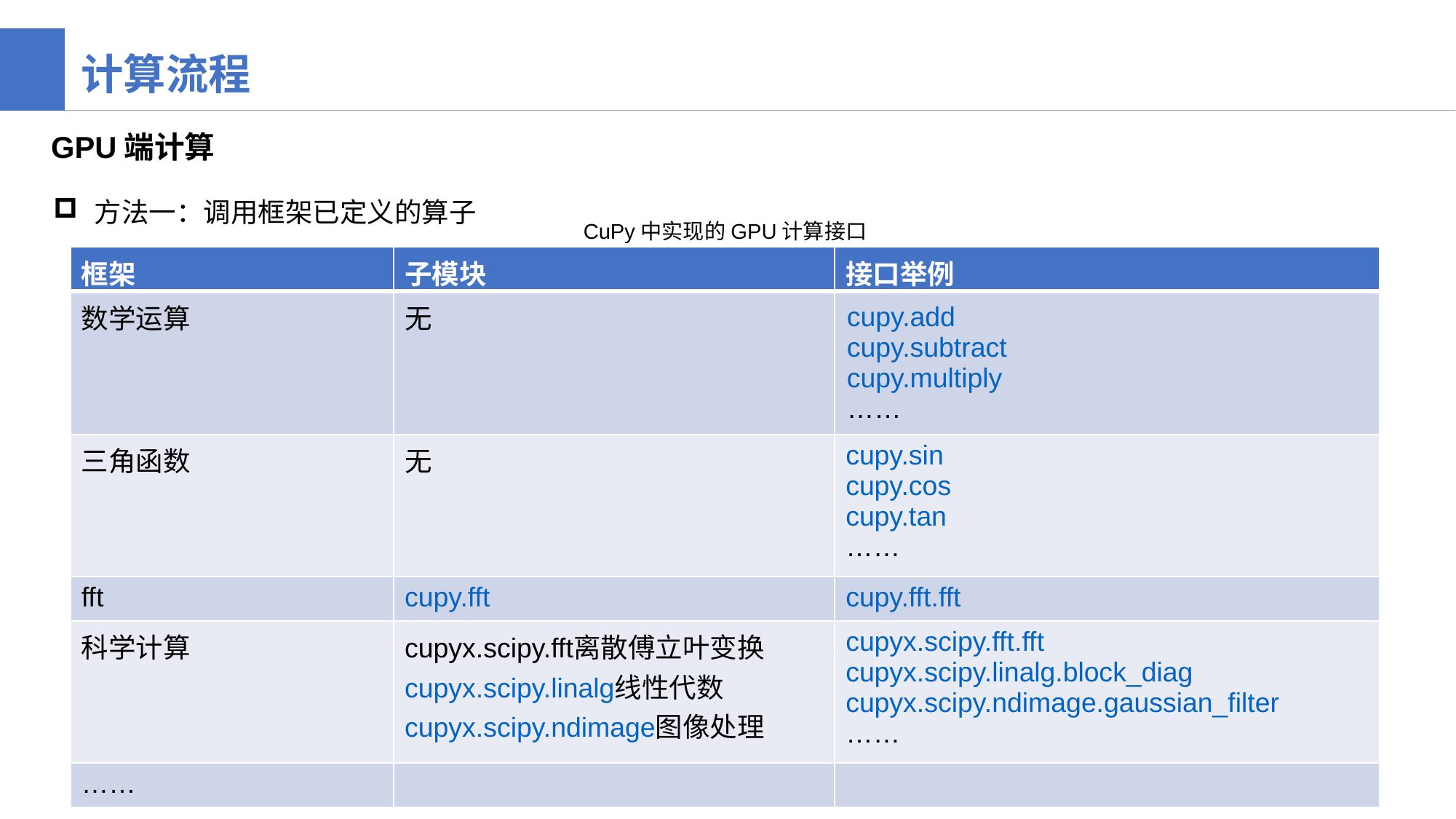

计算流程
GPU端计算
方法一：调用框架已定义的算子

CuPy中实现的GPU计算接口
| 框架 | 子模块 | 接口举例 |
| --- | --- | --- |
| 数学运算 | 无 | cupy.add cupy.subtract cupy.multiply …… |
| 三角函数 | 无 | cupy.sin cupy.cos cupy.tan …… |
| fft | cupy.fft | cupy.fft.fft |
| 科学计算 | cupyx.scipy.fft离散傅立叶变换 cupyx.scipy.linalg线性代数 cupyx.scipy.ndimage图像处理 …… | cupyx.scipy.fft.fft cupyx.scipy.linalg.block\_diag cupyx.scipy.ndimage.gaussian\_filter …… |
| …… |  |  |